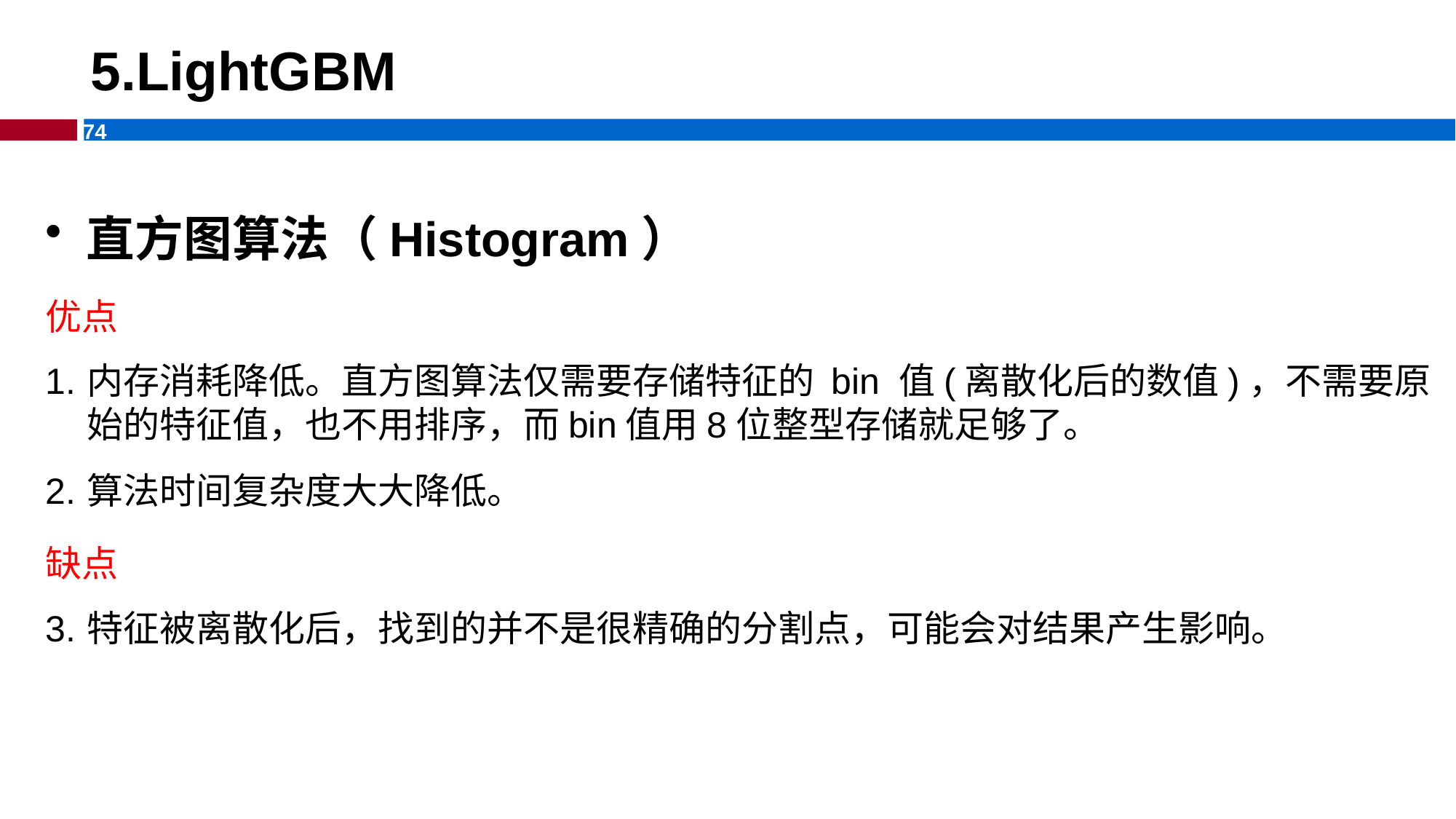

# 5.LightGBM
直方图算法（Histogram）
优点
内存消耗降低。直方图算法仅需要存储特征的 bin 值(离散化后的数值)，不需要原始的特征值，也不用排序，而bin值用8位整型存储就足够了。
算法时间复杂度大大降低。
缺点
特征被离散化后，找到的并不是很精确的分割点，可能会对结果产生影响。